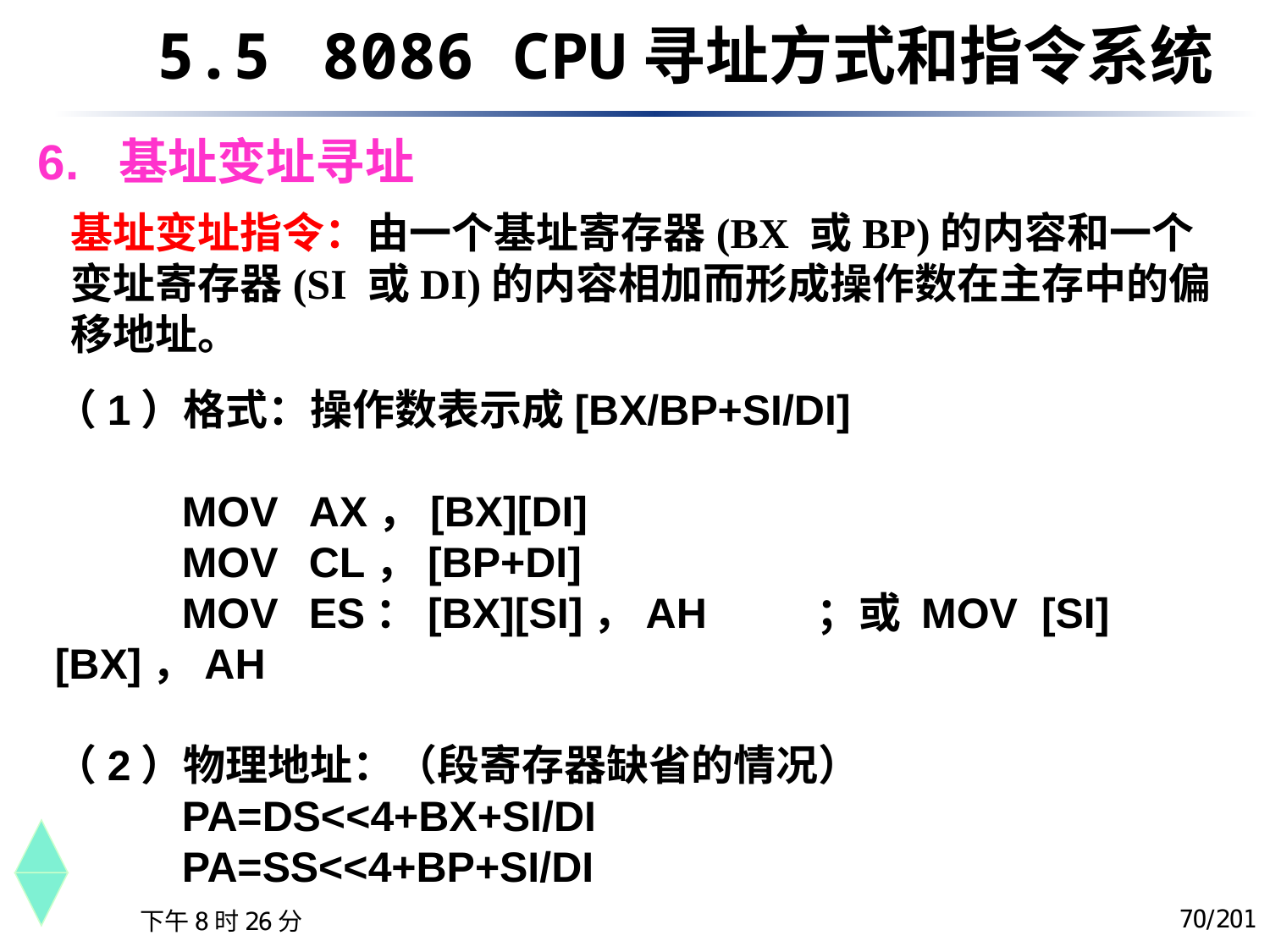

5.5	 8086 CPU寻址方式和指令系统
# 6.  基址变址寻址
基址变址指令：由一个基址寄存器(BX 或BP)的内容和一个变址寄存器(SI 或DI)的内容相加而形成操作数在主存中的偏移地址。
（1）格式：操作数表示成[BX/BP+SI/DI]

	MOV	AX，[BX][DI]
	MOV	CL，[BP+DI]
	MOV	ES：[BX][SI]，AH	；或 MOV  [SI][BX]，AH

（2）物理地址：（段寄存器缺省的情况）
	PA=DS<<4+BX+SI/DI
	PA=SS<<4+BP+SI/DI
70/201
下午8时26分